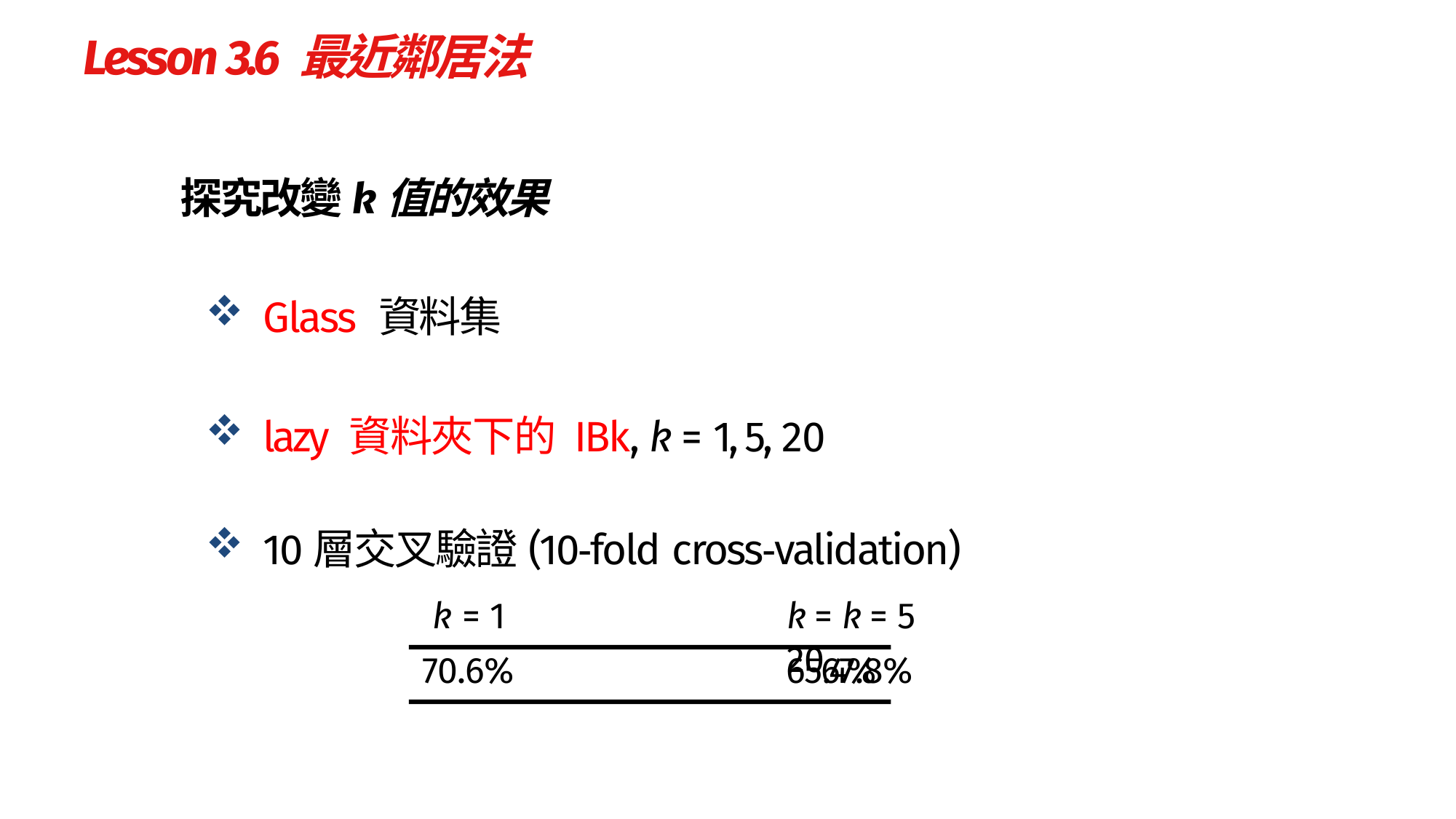

# Lesson 3.6 最近鄰居法
探究改變k值的效果

Glass 資料集

lazy 資料夾下的 IBk, k = 1, 5, 20
10層交叉驗證(10‐fold cross‐validation)
k = 1	k = 5
70.6%	67.8%
k = 20

65.4%